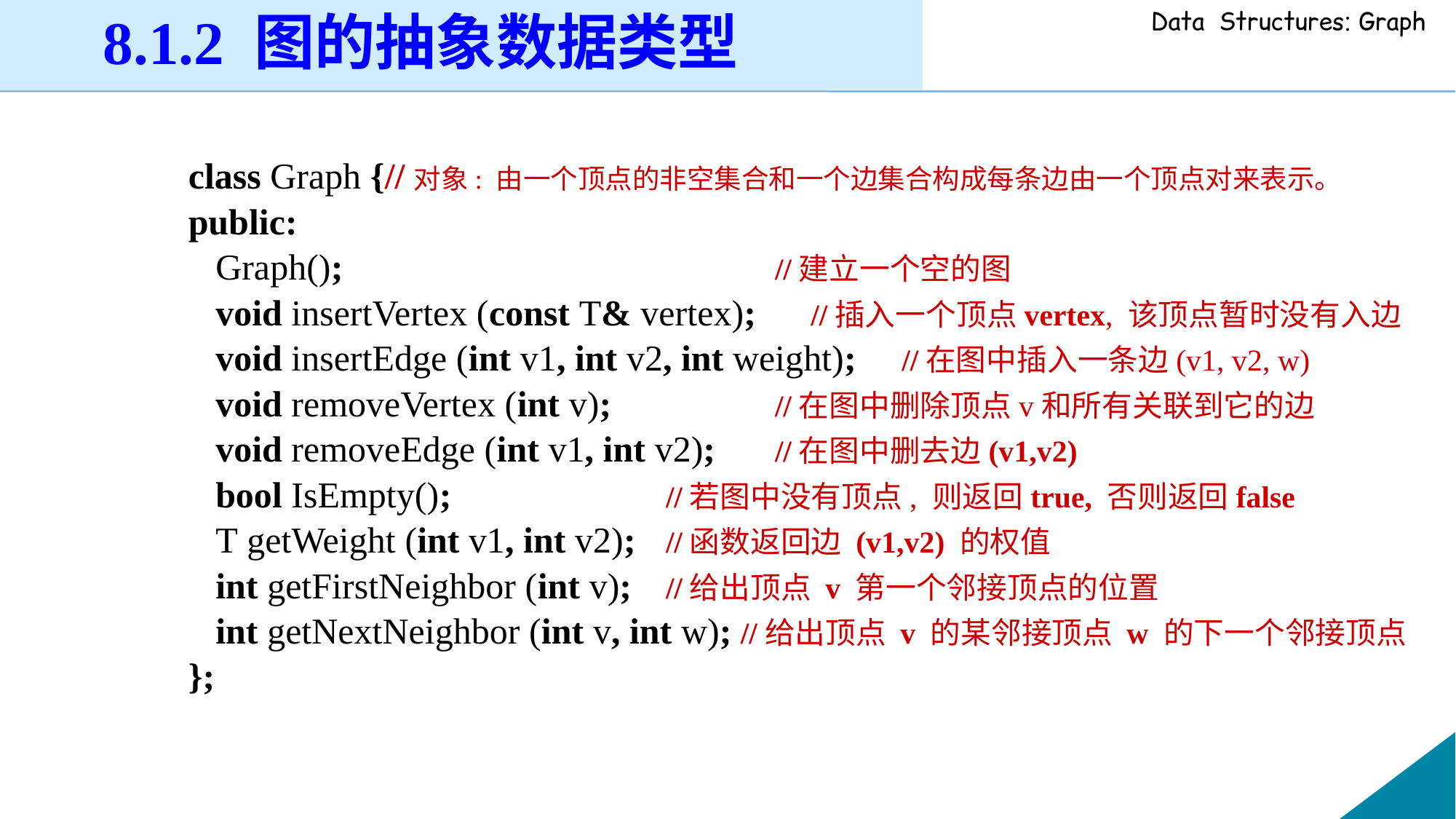

8.1.2 图的抽象数据类型
class Graph {//对象: 由一个顶点的非空集合和一个边集合构成每条边由一个顶点对来表示。
public:
   Graph();				//建立一个空的图
   void insertVertex (const T& vertex);      //插入一个顶点vertex, 该顶点暂时没有入边
   void insertEdge (int v1, int v2, int weight);     //在图中插入一条边(v1, v2, w)
   void removeVertex (int v); 		//在图中删除顶点v和所有关联到它的边
   void removeEdge (int v1, int v2); 	//在图中删去边(v1,v2)
   bool IsEmpty(); 		//若图中没有顶点, 则返回true, 否则返回false
   T getWeight (int v1, int v2); 	//函数返回边 (v1,v2) 的权值
   int getFirstNeighbor (int v); 	//给出顶点 v 第一个邻接顶点的位置
   int getNextNeighbor (int v, int w); //给出顶点 v 的某邻接顶点 w 的下一个邻接顶点
};